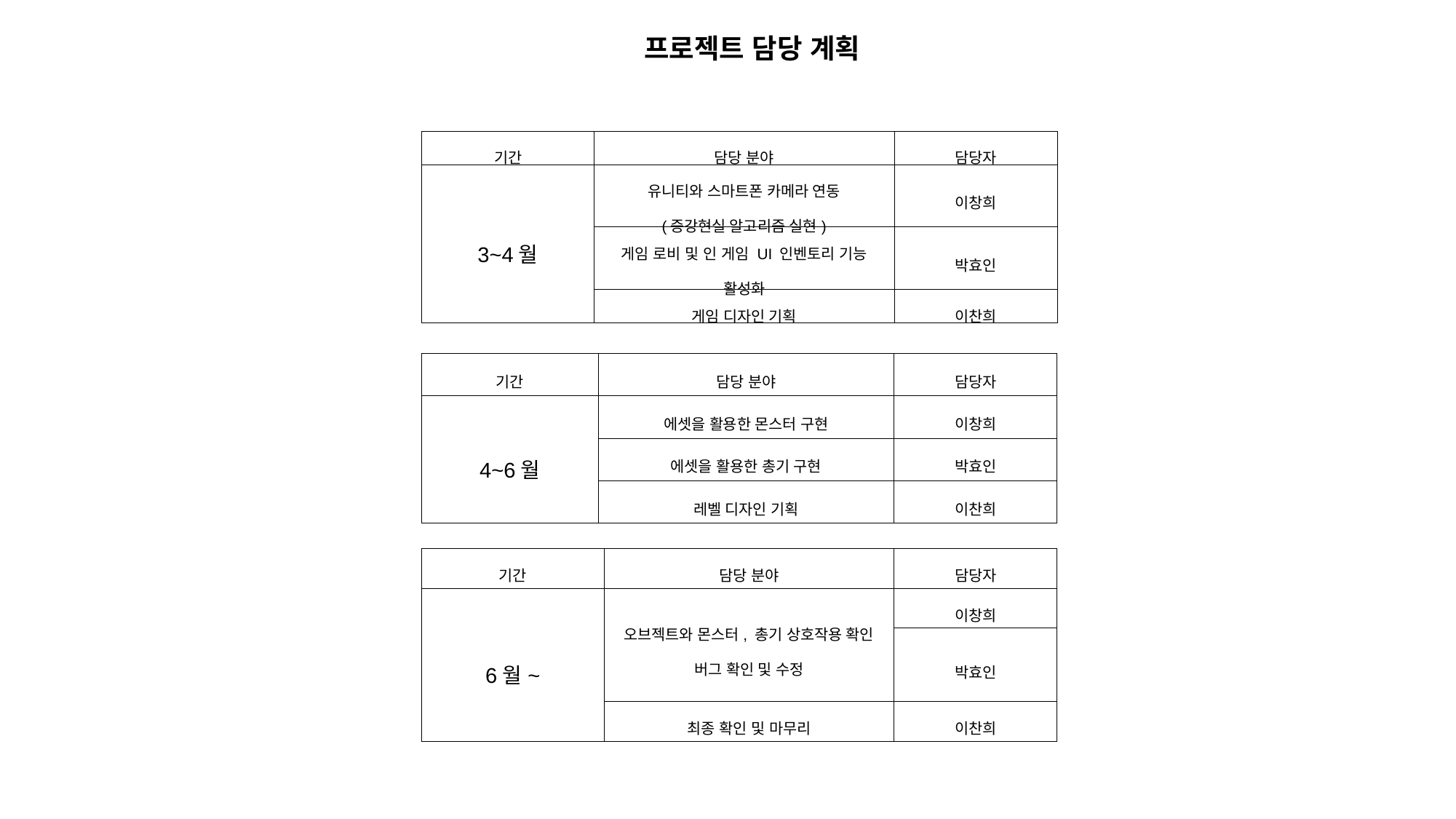

프로젝트 담당 계획
| 기간 | 담당 분야 | 담당자 |
| --- | --- | --- |
| 3~4월 | 유니티와 스마트폰 카메라 연동 (증강현실 알고리즘 실현) | 이창희 |
|  | 게임 로비 및 인 게임 UI 인벤토리 기능 활성화 | 박효인 |
|  | 게임 디자인 기획 | 이찬희 |
| 기간 | 담당 분야 | 담당자 |
| --- | --- | --- |
| 4~6월 | 에셋을 활용한 몬스터 구현 | 이창희 |
|  | 에셋을 활용한 총기 구현 | 박효인 |
|  | 레벨 디자인 기획 | 이찬희 |
| 기간 | 담당 분야 | 담당자 |
| --- | --- | --- |
| 6월~ | 오브젝트와 몬스터, 총기 상호작용 확인 버그 확인 및 수정 | 이창희 |
|  |  | 박효인 |
|  | 최종 확인 및 마무리 | 이찬희 |